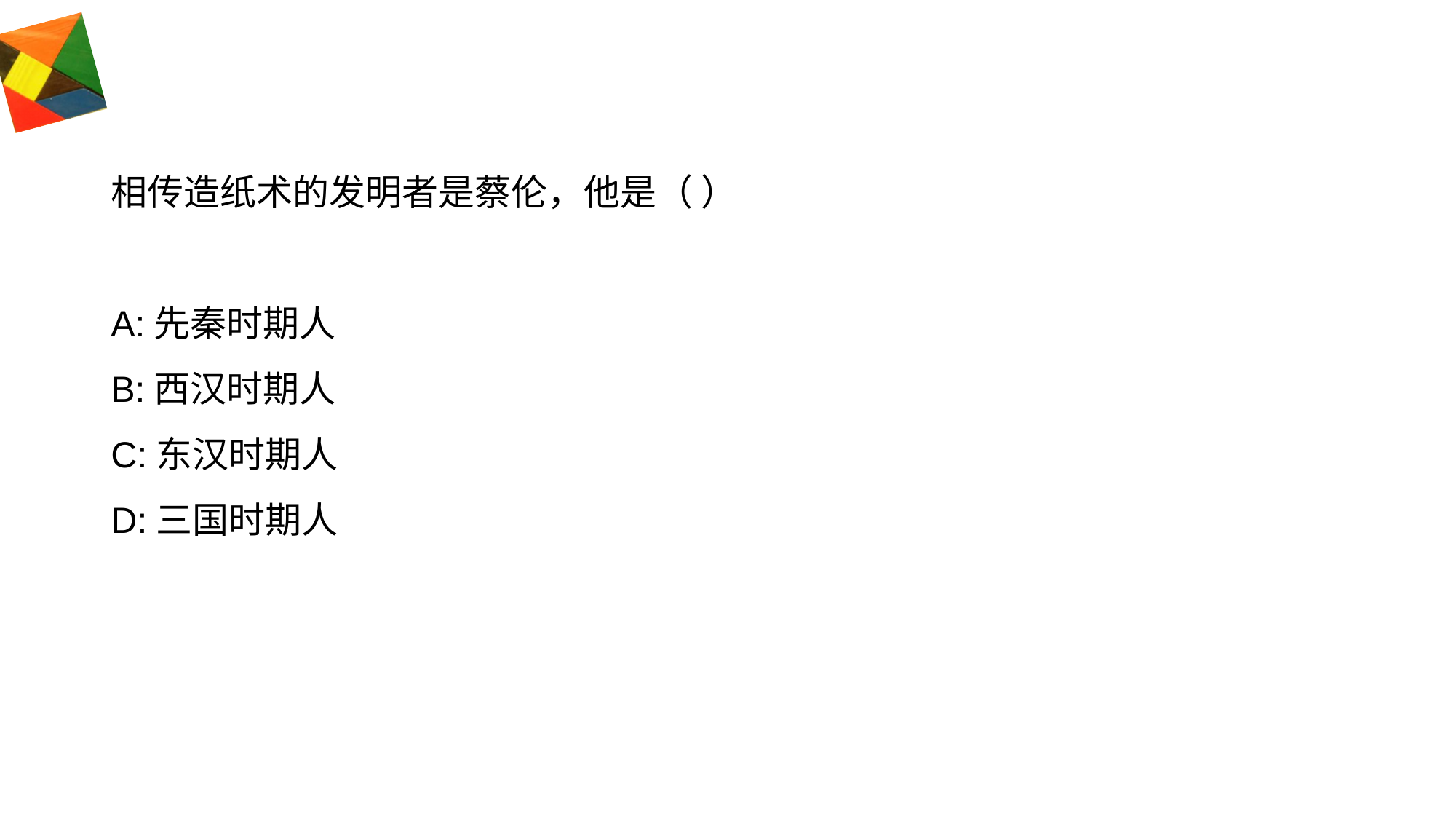

#
相传造纸术的发明者是蔡伦，他是（ ）

A:先秦时期人
B:西汉时期人
C:东汉时期人
D:三国时期人

160